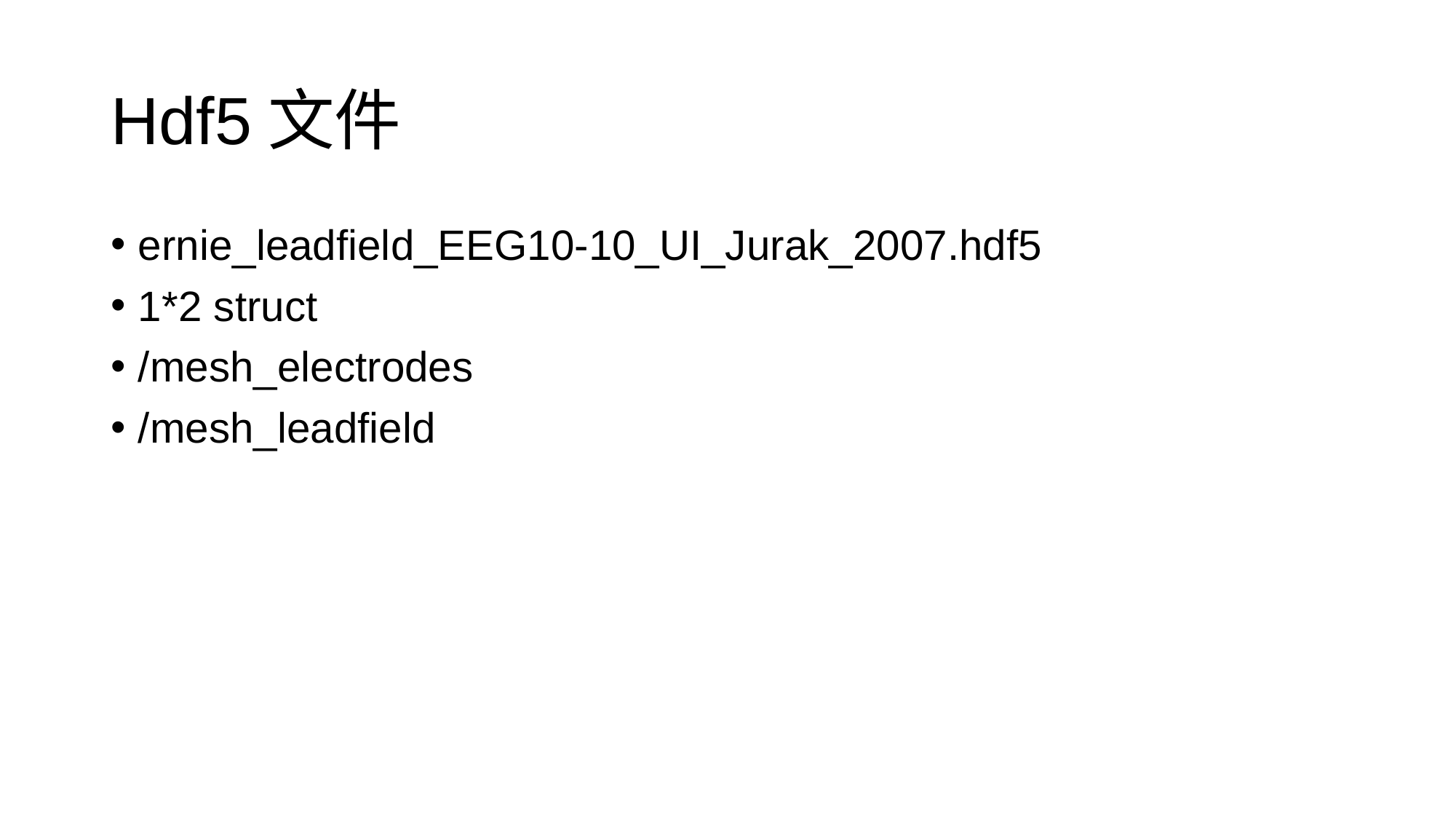

# Hdf5文件
ernie_leadfield_EEG10-10_UI_Jurak_2007.hdf5
1*2 struct
/mesh_electrodes
/mesh_leadfield